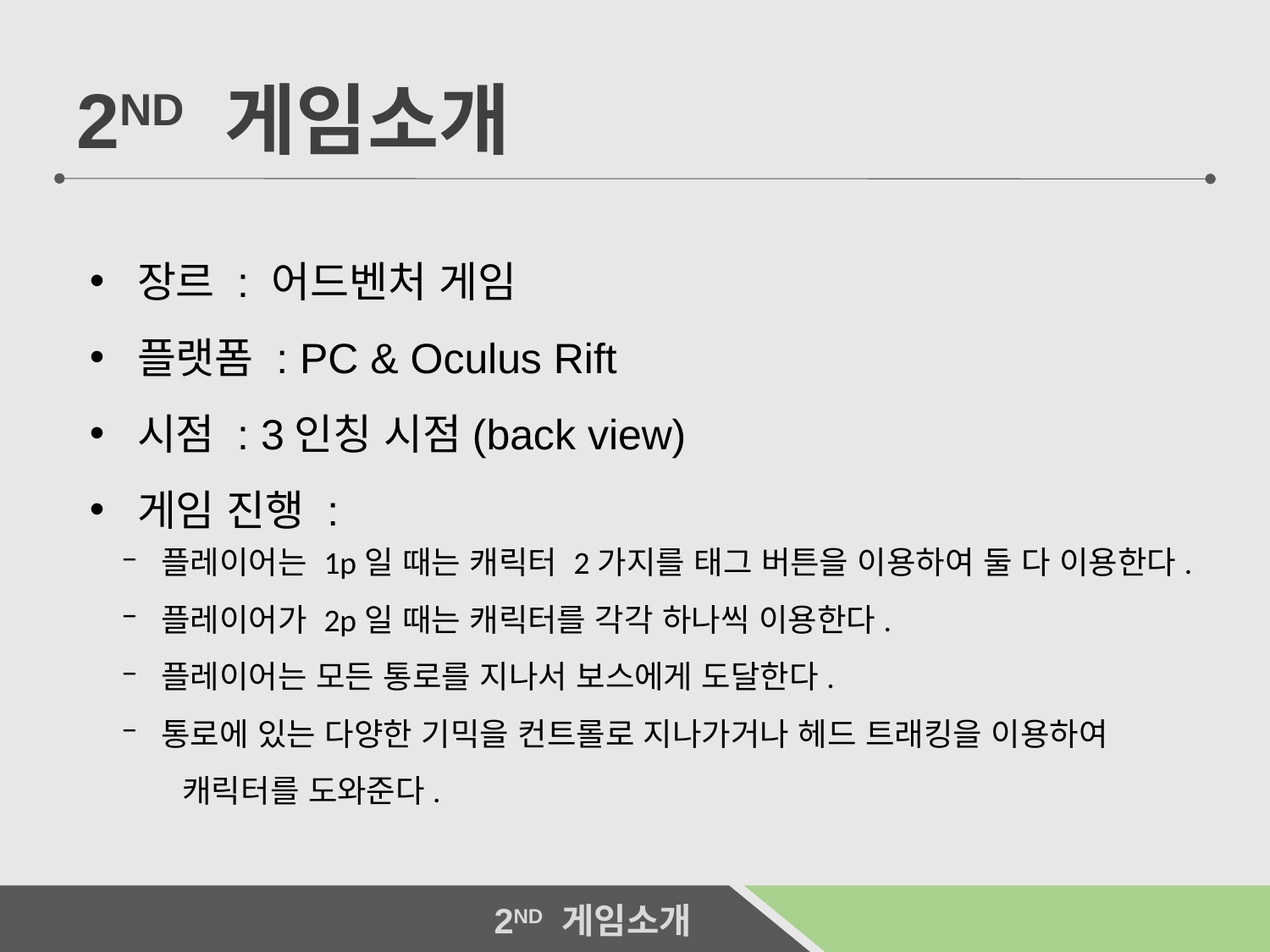

2ND 게임소개
장르 : 어드벤처 게임
플랫폼 : PC & Oculus Rift
시점 : 3인칭 시점(back view)
게임 진행 :
플레이어는 1p일 때는 캐릭터 2가지를 태그 버튼을 이용하여 둘 다 이용한다.
플레이어가 2p일 때는 캐릭터를 각각 하나씩 이용한다.
플레이어는 모든 통로를 지나서 보스에게 도달한다.
통로에 있는 다양한 기믹을 컨트롤로 지나가거나 헤드 트래킹을 이용하여
      캐릭터를 도와준다.

 2ND 게임소개